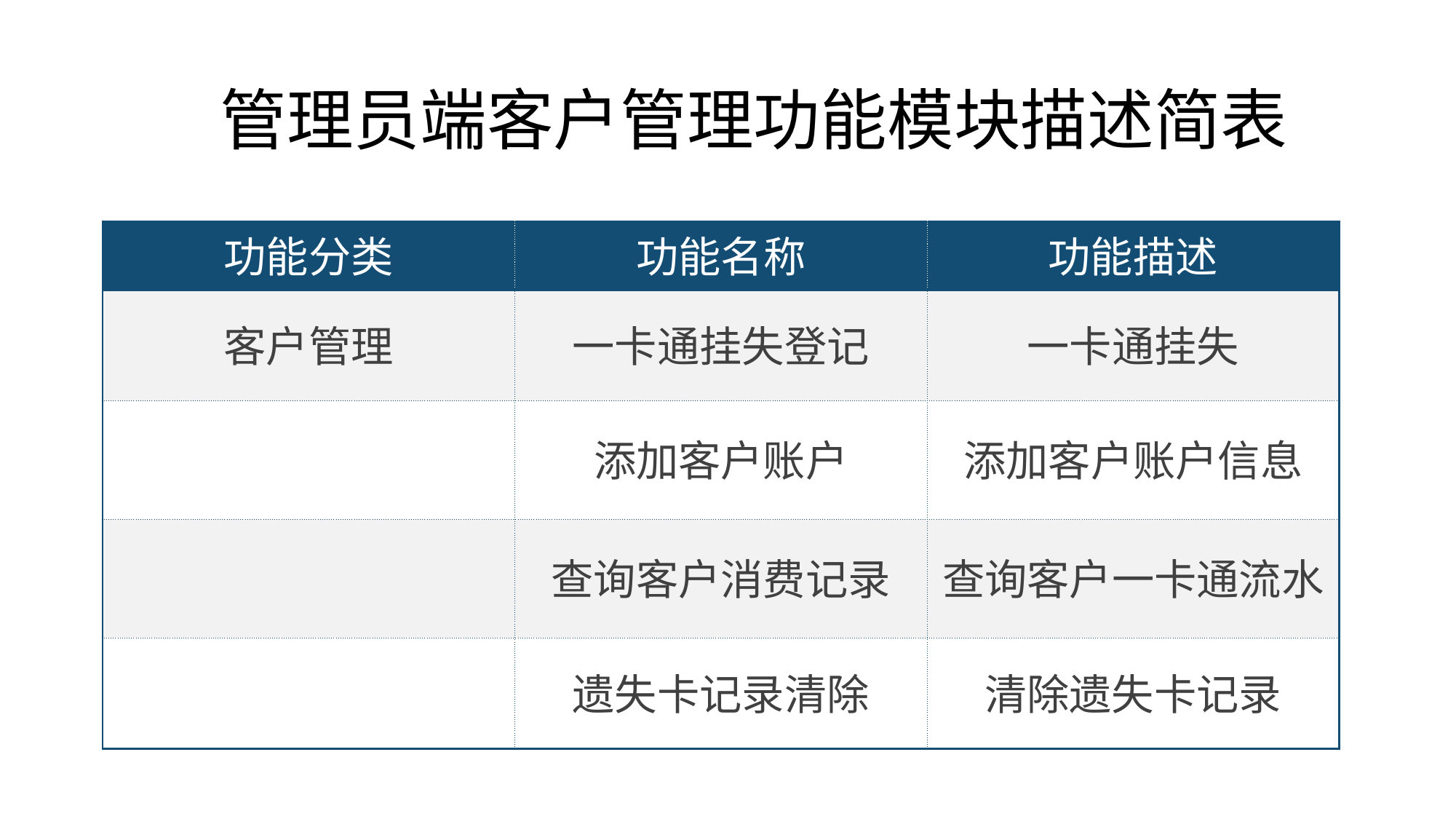

# 管理员端客户管理功能模块描述简表
| 功能分类 | 功能名称 | 功能描述 |
| --- | --- | --- |
| 客户管理 | 一卡通挂失登记 | 一卡通挂失 |
|  | 添加客户账户 | 添加客户账户信息 |
|  | 查询客户消费记录 | 查询客户一卡通流水 |
|  | 遗失卡记录清除 | 清除遗失卡记录 |